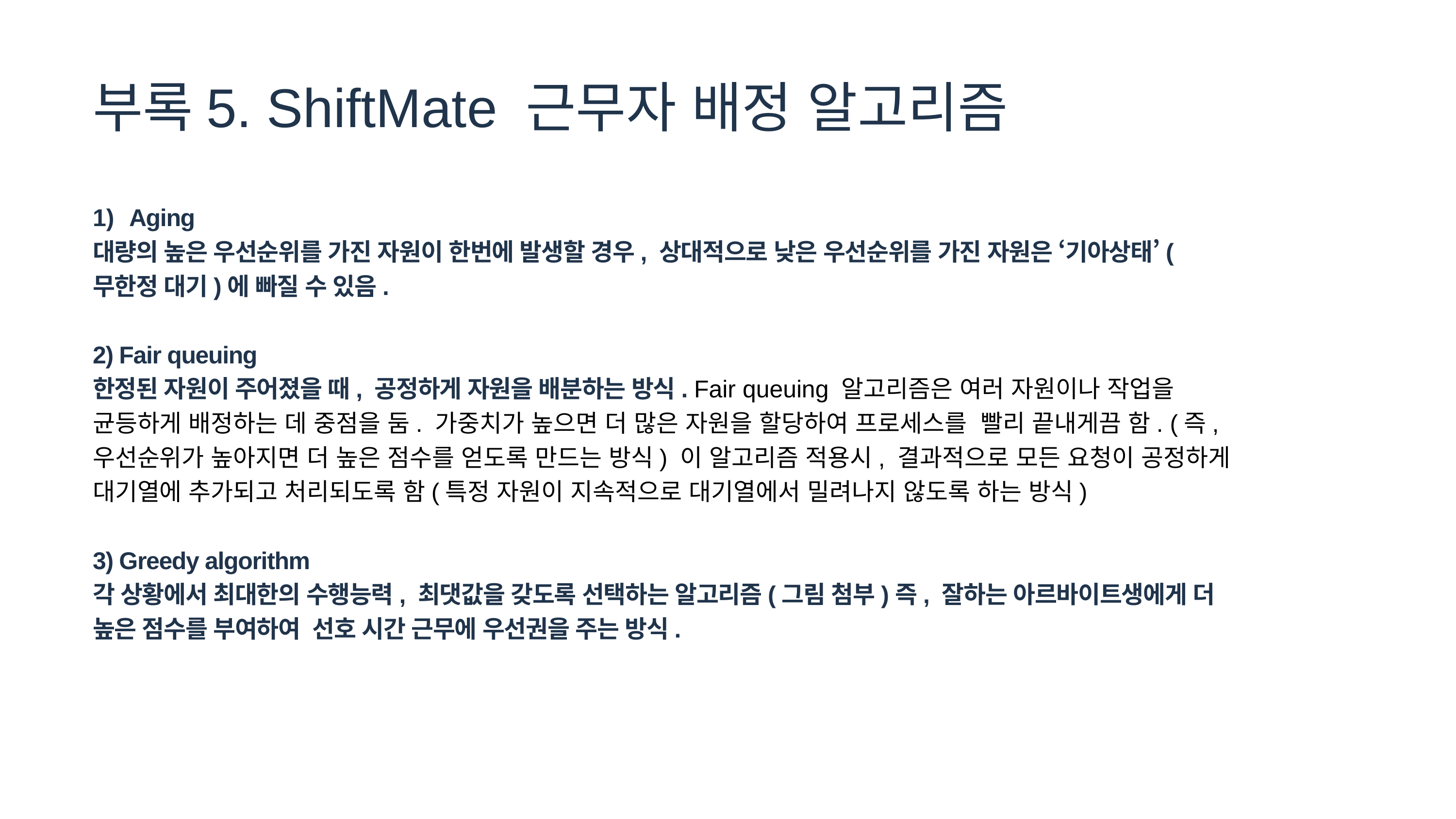

부록5. ShiftMate 근무자 배정 알고리즘
Aging
대량의 높은 우선순위를 가진 자원이 한번에 발생할 경우, 상대적으로 낮은 우선순위를 가진 자원은 ‘기아상태’(무한정 대기)에 빠질 수 있음.

2) Fair queuing
한정된 자원이 주어졌을 때, 공정하게 자원을 배분하는 방식. Fair queuing 알고리즘은 여러 자원이나 작업을 균등하게 배정하는 데 중점을 둠. 가중치가 높으면 더 많은 자원을 할당하여 프로세스를  빨리 끝내게끔 함. (즉, 우선순위가 높아지면 더 높은 점수를 얻도록 만드는 방식) 이 알고리즘 적용시, 결과적으로 모든 요청이 공정하게 대기열에 추가되고 처리되도록 함(특정 자원이 지속적으로 대기열에서 밀려나지 않도록 하는 방식)

3) Greedy algorithm
각 상황에서 최대한의 수행능력, 최댓값을 갖도록 선택하는 알고리즘(그림 첨부)즉, 잘하는 아르바이트생에게 더 높은 점수를 부여하여  선호 시간 근무에 우선권을 주는 방식.